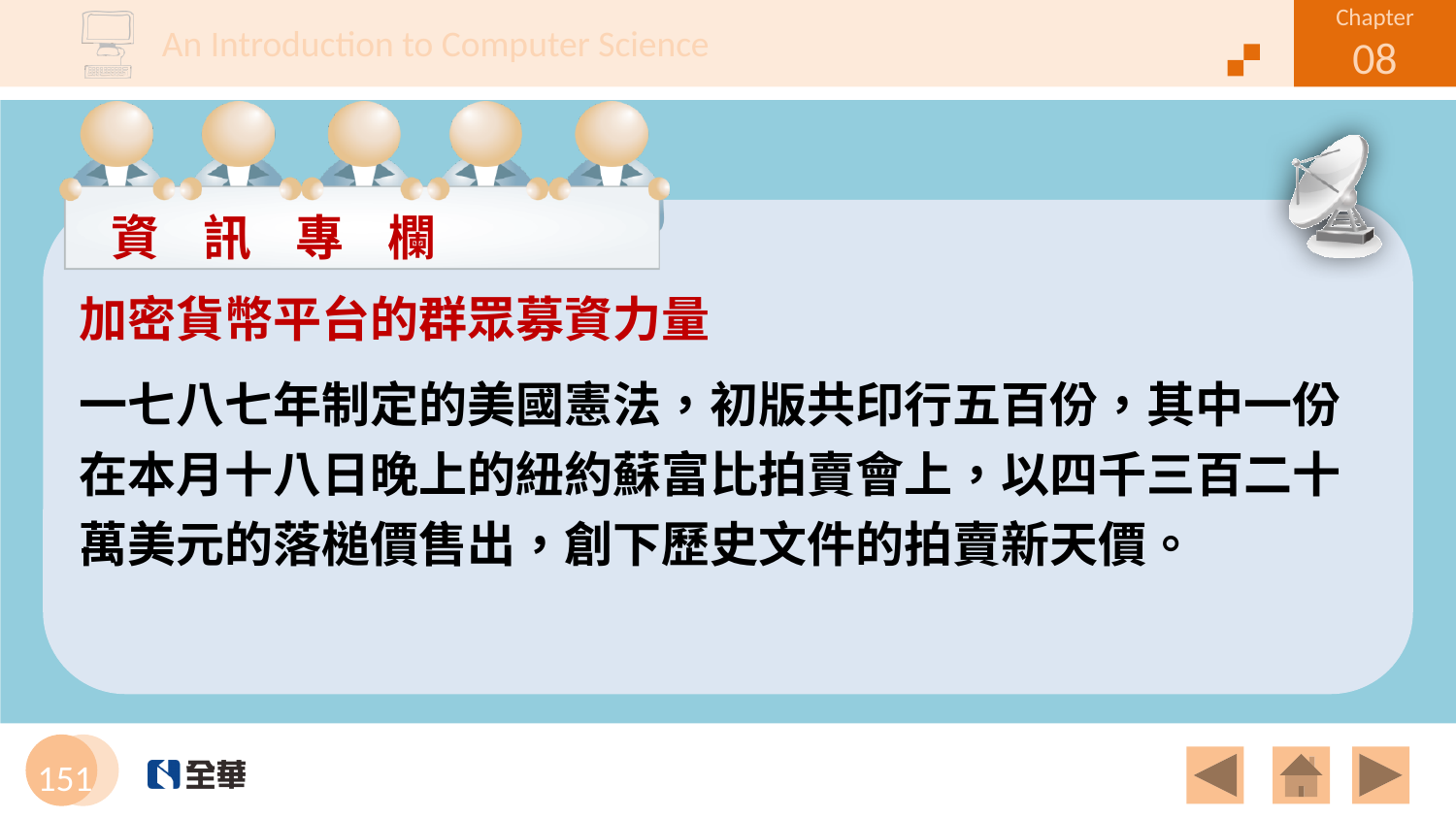

加密貨幣平台的群眾募資力量
一七八七年制定的美國憲法，初版共印行五百份，其中一份在本月十八日晚上的紐約蘇富比拍賣會上，以四千三百二十萬美元的落槌價售出，創下歷史文件的拍賣新天價。